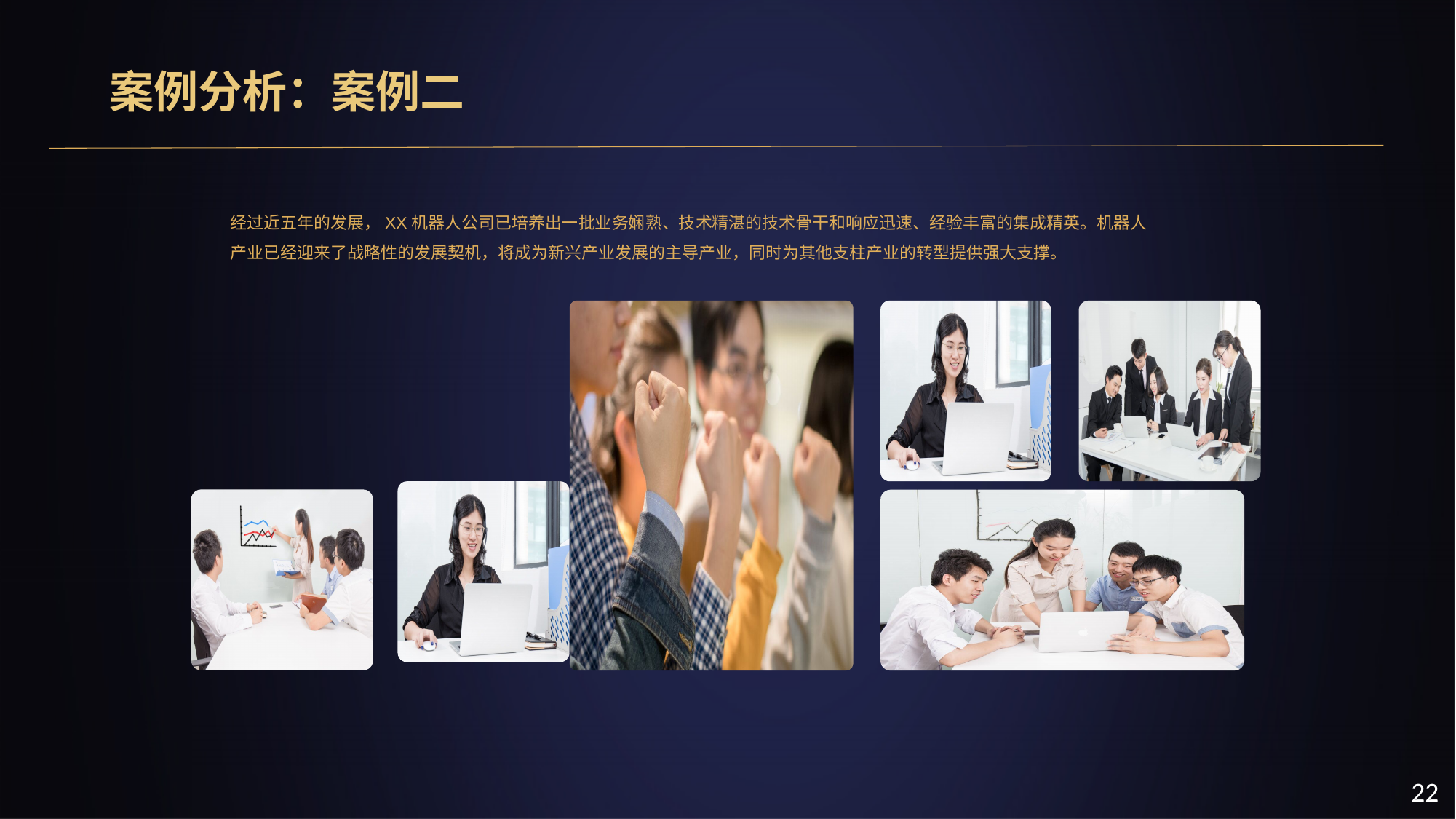

案例分析：案例二
经过近五年的发展，XX机器人公司已培养出一批业务娴熟、技术精湛的技术骨干和响应迅速、经验丰富的集成精英。机器人产业已经迎来了战略性的发展契机，将成为新兴产业发展的主导产业，同时为其他支柱产业的转型提供强大支撑。